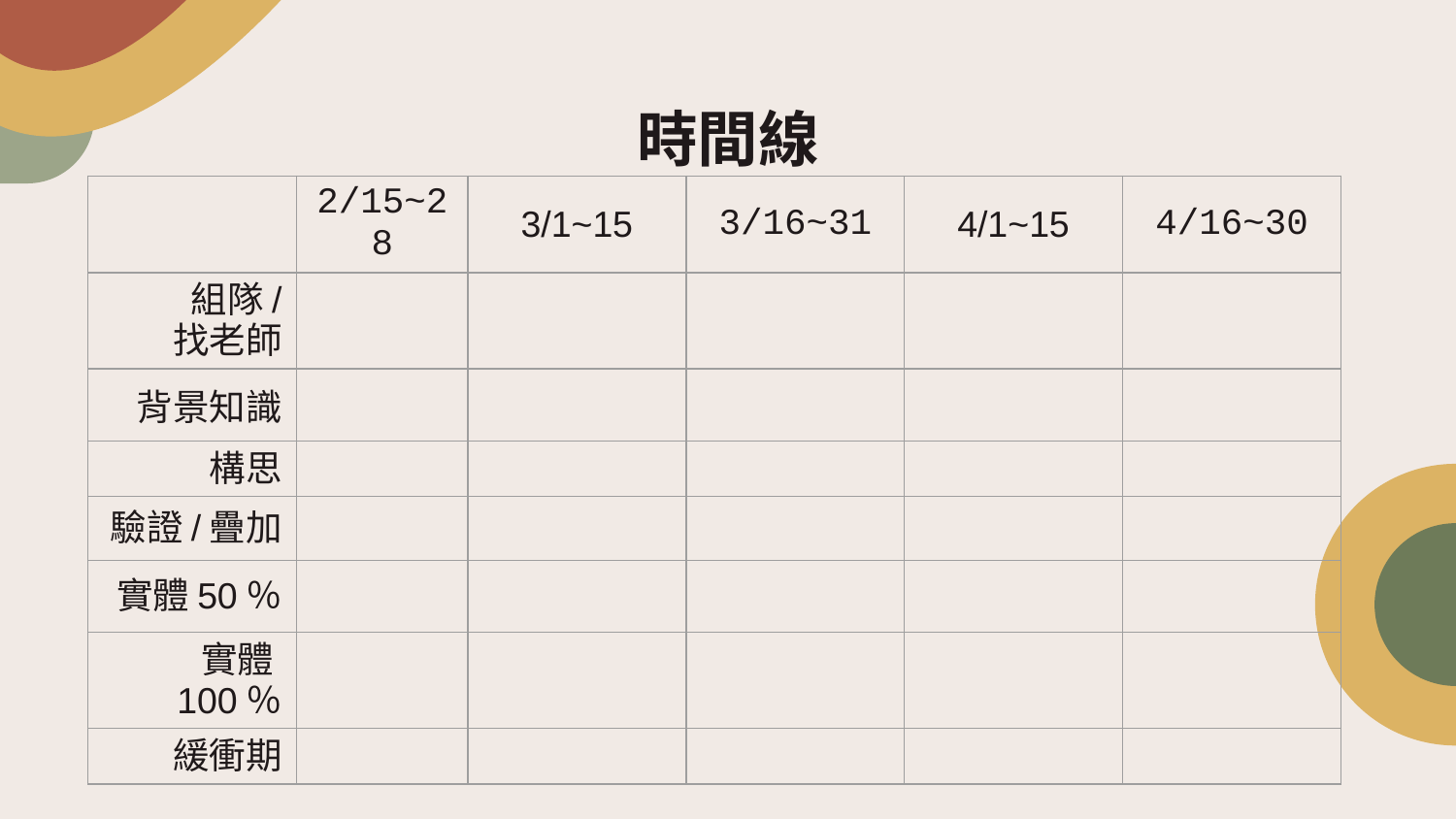

# 時間線
|  | 2/15~28 | 3/1~15 | 3/16~31 | 4/1~15 | 4/16~30 |
| --- | --- | --- | --- | --- | --- |
| 組隊/ 找老師 |  |  |  |  |  |
| 背景知識 |  |  |  |  |  |
| 構思 |  |  |  |  |  |
| 驗證/疊加 |  |  |  |  |  |
| 實體50％ |  |  |  |  |  |
| 實體100％ |  |  |  |  |  |
| 緩衝期 |  |  |  |  |  |